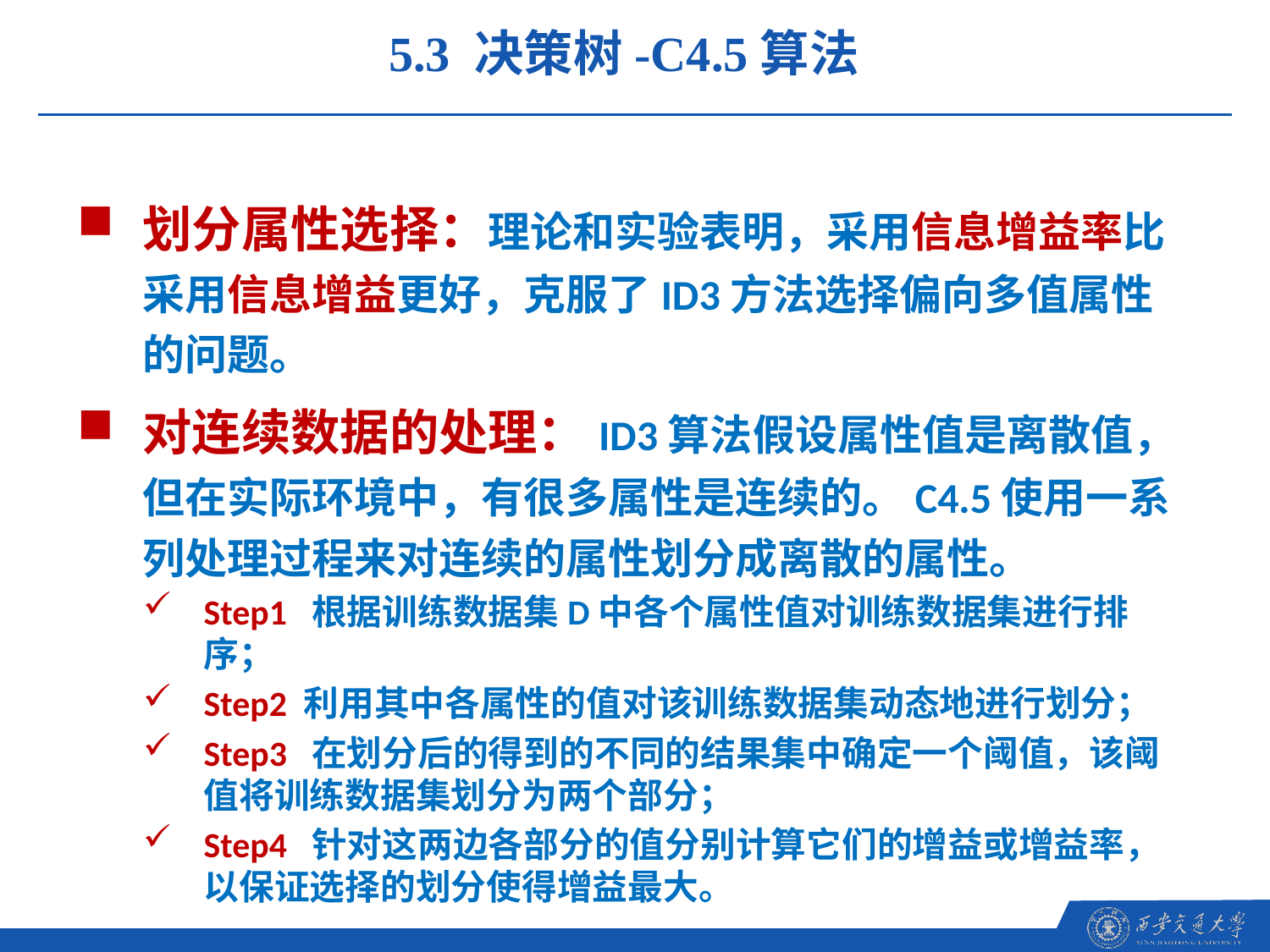

5.3 决策树-C4.5算法

划分属性选择：理论和实验表明，采用信息增益率比采用信息增益更好，克服了ID3方法选择偏向多值属性的问题。
对连续数据的处理：ID3算法假设属性值是离散值，但在实际环境中，有很多属性是连续的。C4.5使用一系列处理过程来对连续的属性划分成离散的属性。
Step1  根据训练数据集D中各个属性值对训练数据集进行排序；
Step2 利用其中各属性的值对该训练数据集动态地进行划分；
Step3  在划分后的得到的不同的结果集中确定一个阈值，该阈值将训练数据集划分为两个部分；
Step4  针对这两边各部分的值分别计算它们的增益或增益率，以保证选择的划分使得增益最大。